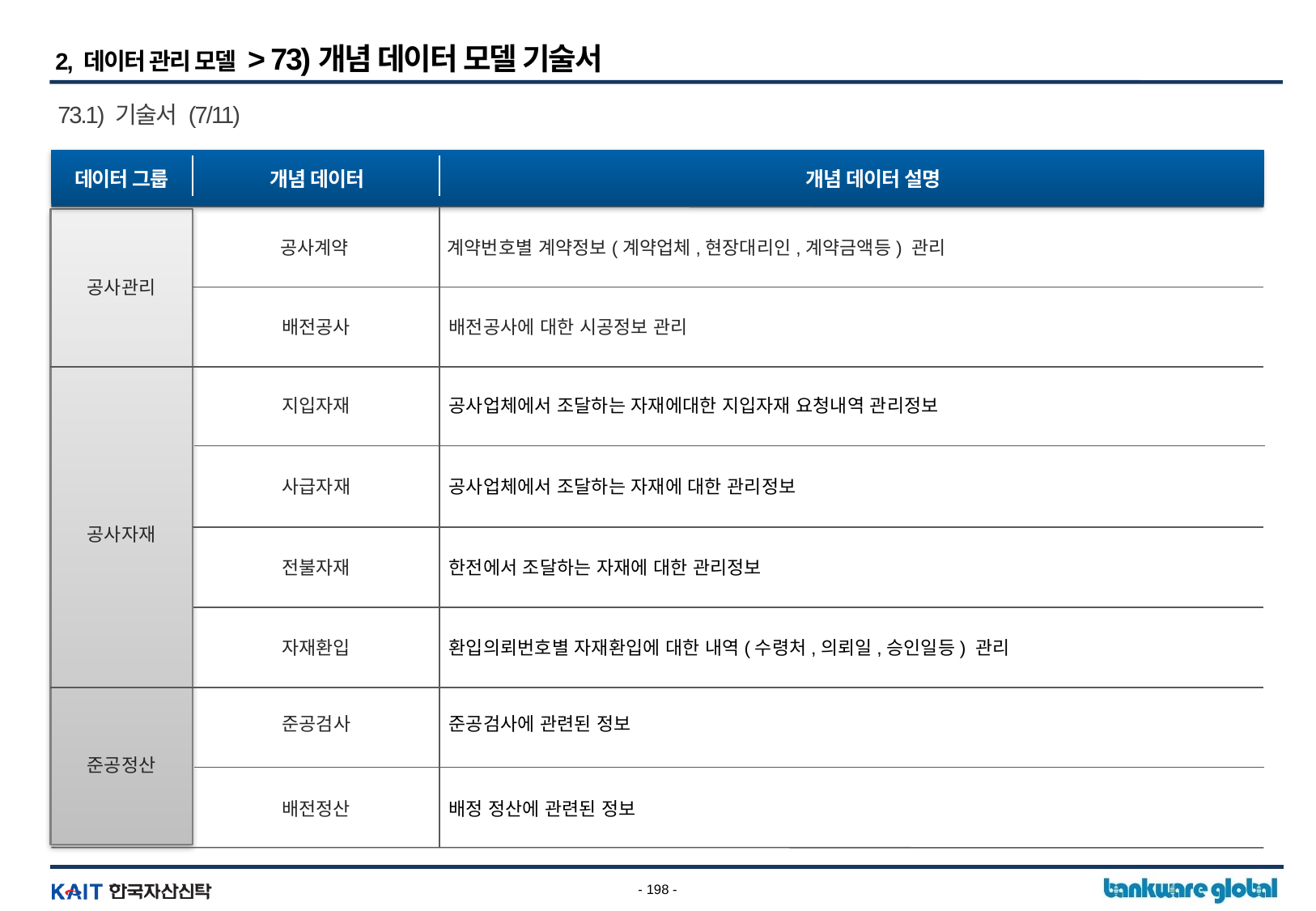

2, 데이터 관리 모델 > 73)개념 데이터 모델 기술서
73.1) 기술서 (7/11)
데이터 그룹

개념 데이터
개념 데이터 설명

공사계약
계약번호별 계약정보(계약업체,현장대리인,계약금액등) 관리
공사관리
배전공사
배전공사에 대한 시공정보 관리
지입자재
공사업체에서 조달하는 자재에대한 지입자재 요청내역 관리정보
사급자재
공사업체에서 조달하는 자재에 대한 관리정보
공사자재
전불자재
한전에서 조달하는 자재에 대한 관리정보
자재환입
환입의뢰번호별 자재환입에 대한 내역(수령처,의뢰일,승인일등) 관리
준공정산
준공검사
준공검사에 관련된 정보
배전정산
배정 정산에 관련된 정보